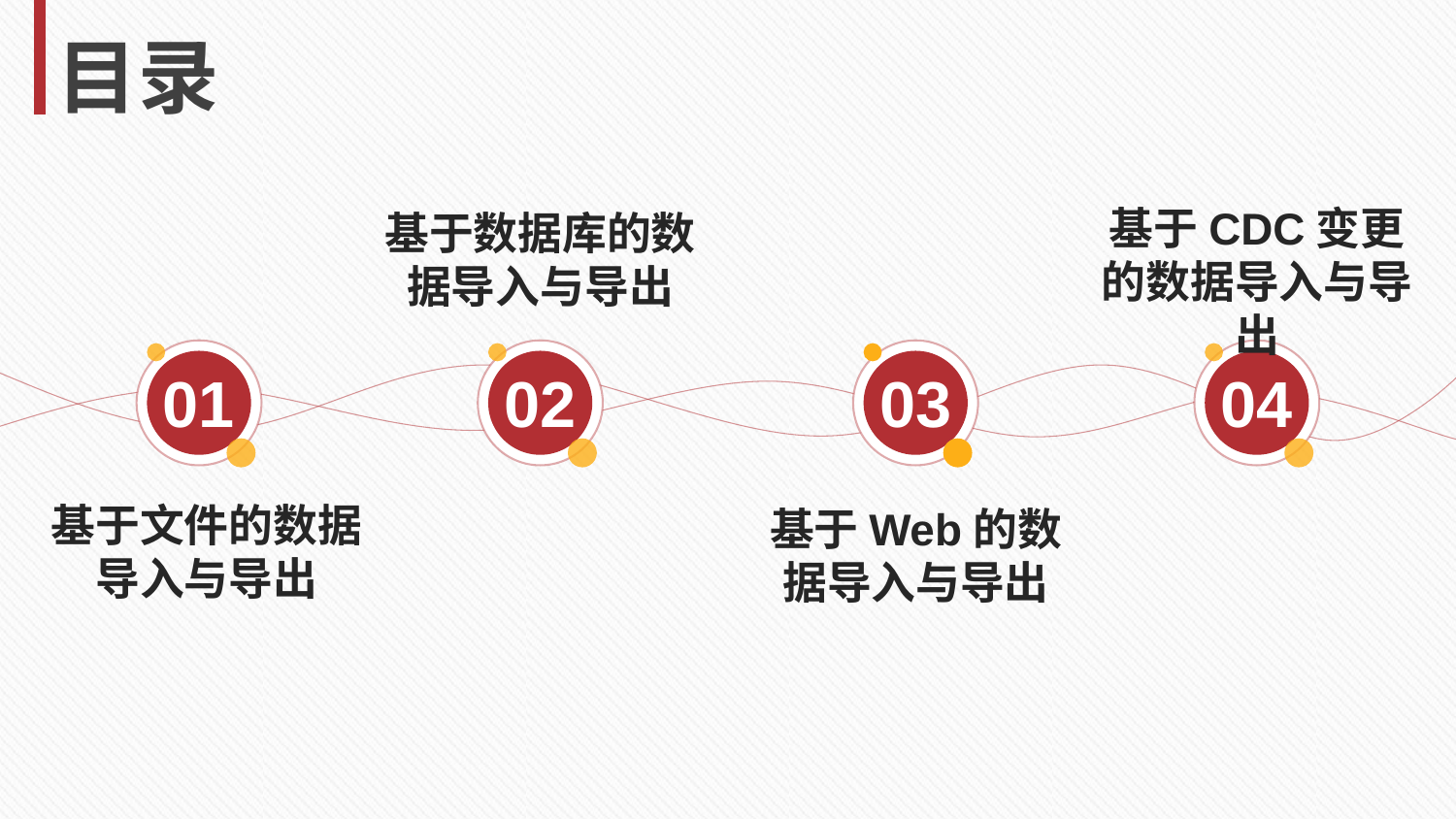

目录
基于CDC变更的数据导入与导出
基于数据库的数据导入与导出

01

02

03

04

基于文件的数据导入与导出
基于Web的数据导入与导出